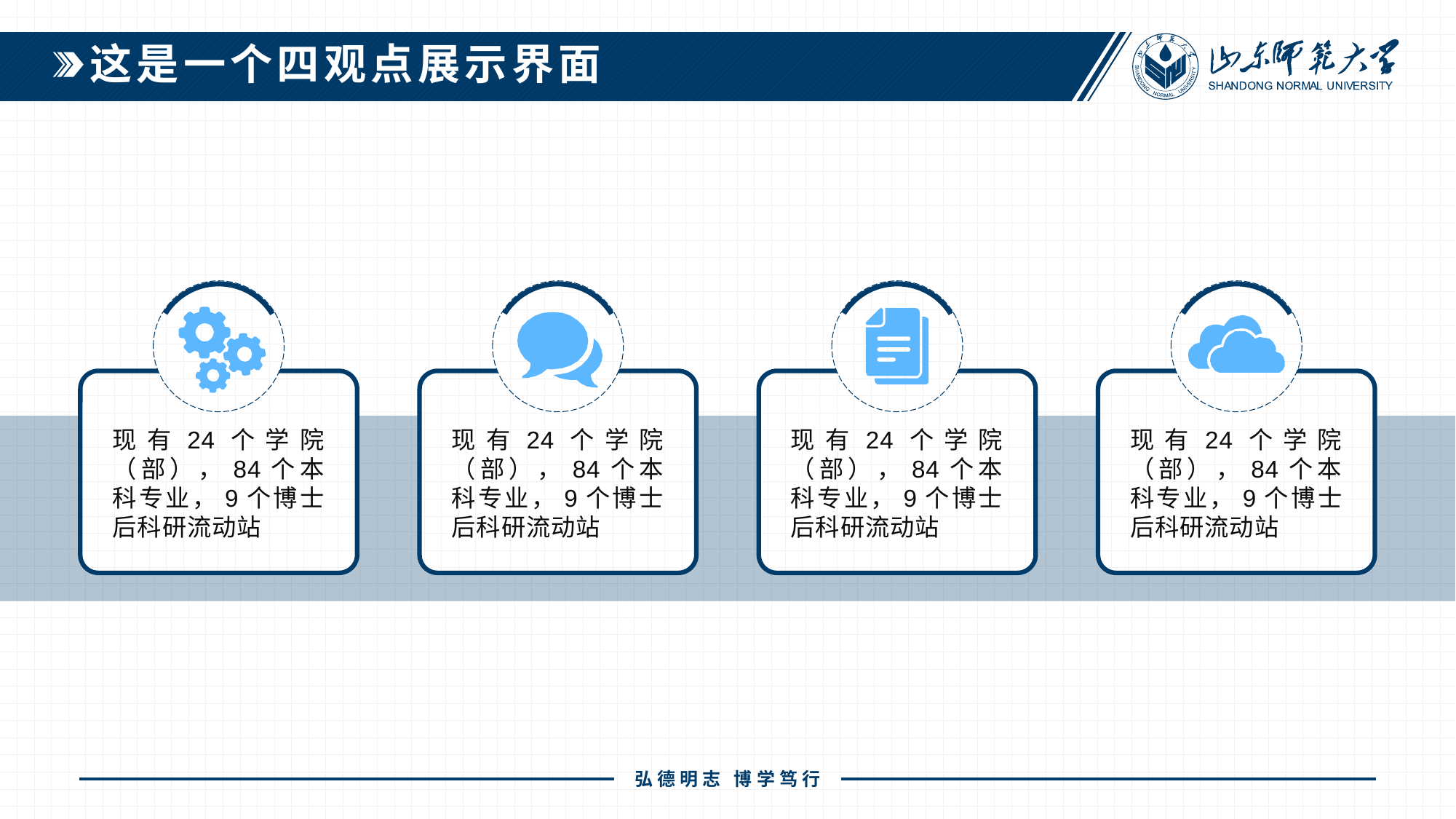

这是一个四观点展示界面

现有24个学院（部），84个本科专业，9个博士后科研流动站
现有24个学院（部），84个本科专业，9个博士后科研流动站
现有24个学院（部），84个本科专业，9个博士后科研流动站
现有24个学院（部），84个本科专业，9个博士后科研流动站